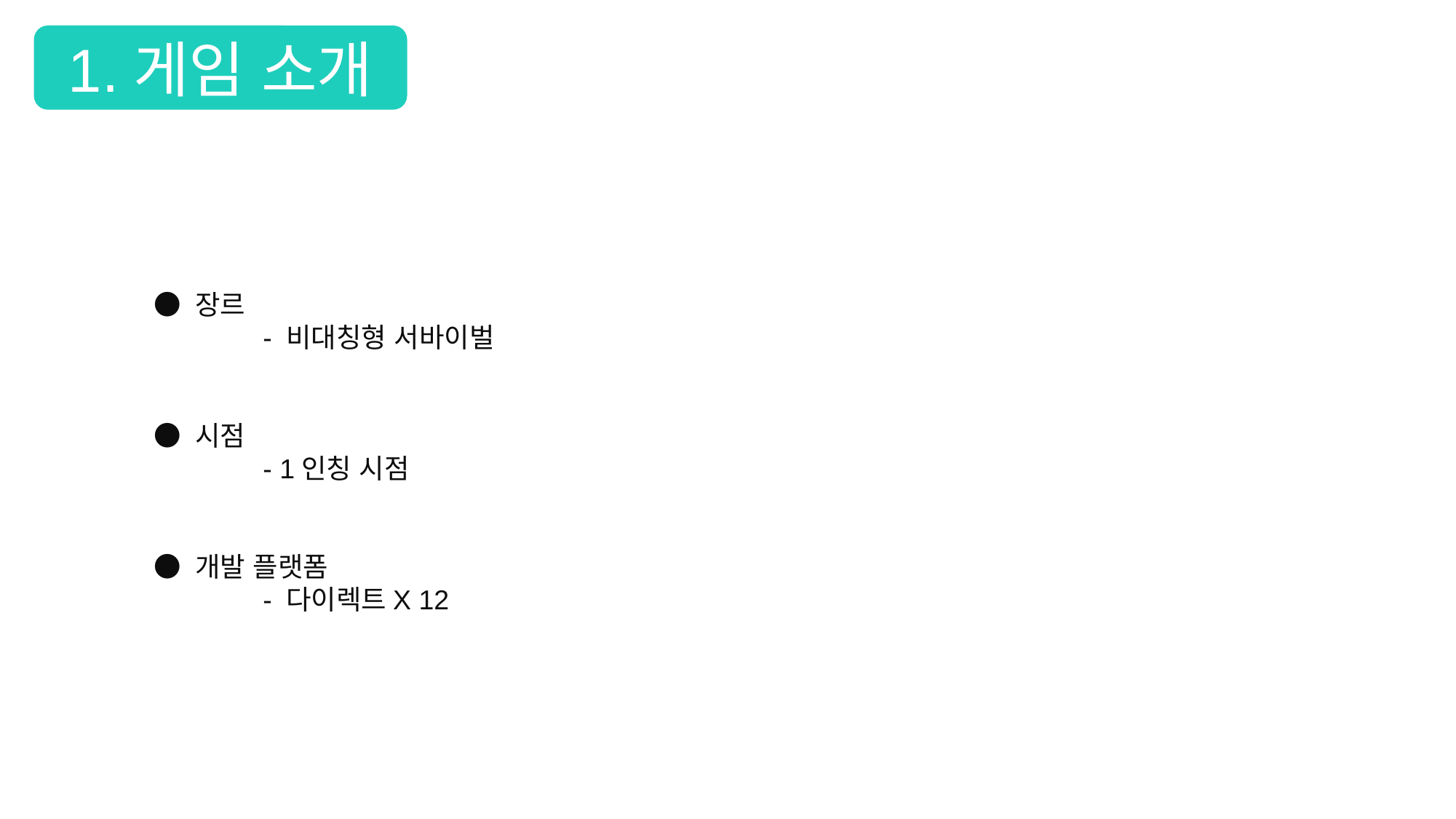

1.게임 소개

	● 장르
		- 비대칭형 서바이벌

	● 시점
		- 1인칭 시점

	● 개발 플랫폼
		- 다이렉트X 12